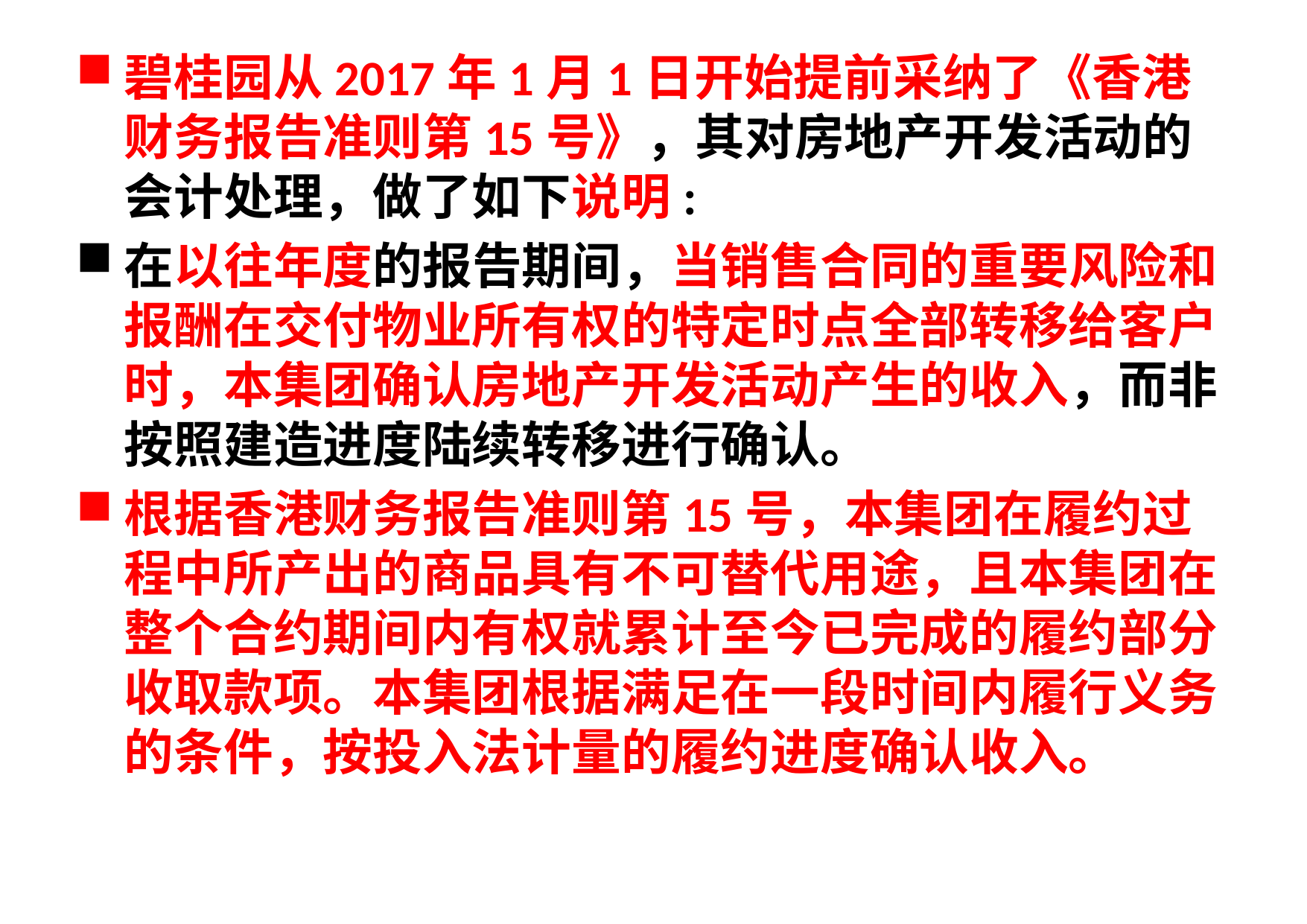

碧桂园从2017年1月1日开始提前采纳了《香港财务报告准则第15号》，其对房地产开发活动的会计处理，做了如下说明:
在以往年度的报告期间，当销售合同的重要风险和报酬在交付物业所有权的特定时点全部转移给客户时，本集团确认房地产开发活动产生的收入，而非按照建造进度陆续转移进行确认。
根据香港财务报告准则第15号，本集团在履约过程中所产出的商品具有不可替代用途，且本集团在整个合约期间内有权就累计至今已完成的履约部分收取款项。本集团根据满足在一段时间内履行义务的条件，按投入法计量的履约进度确认收入。

90